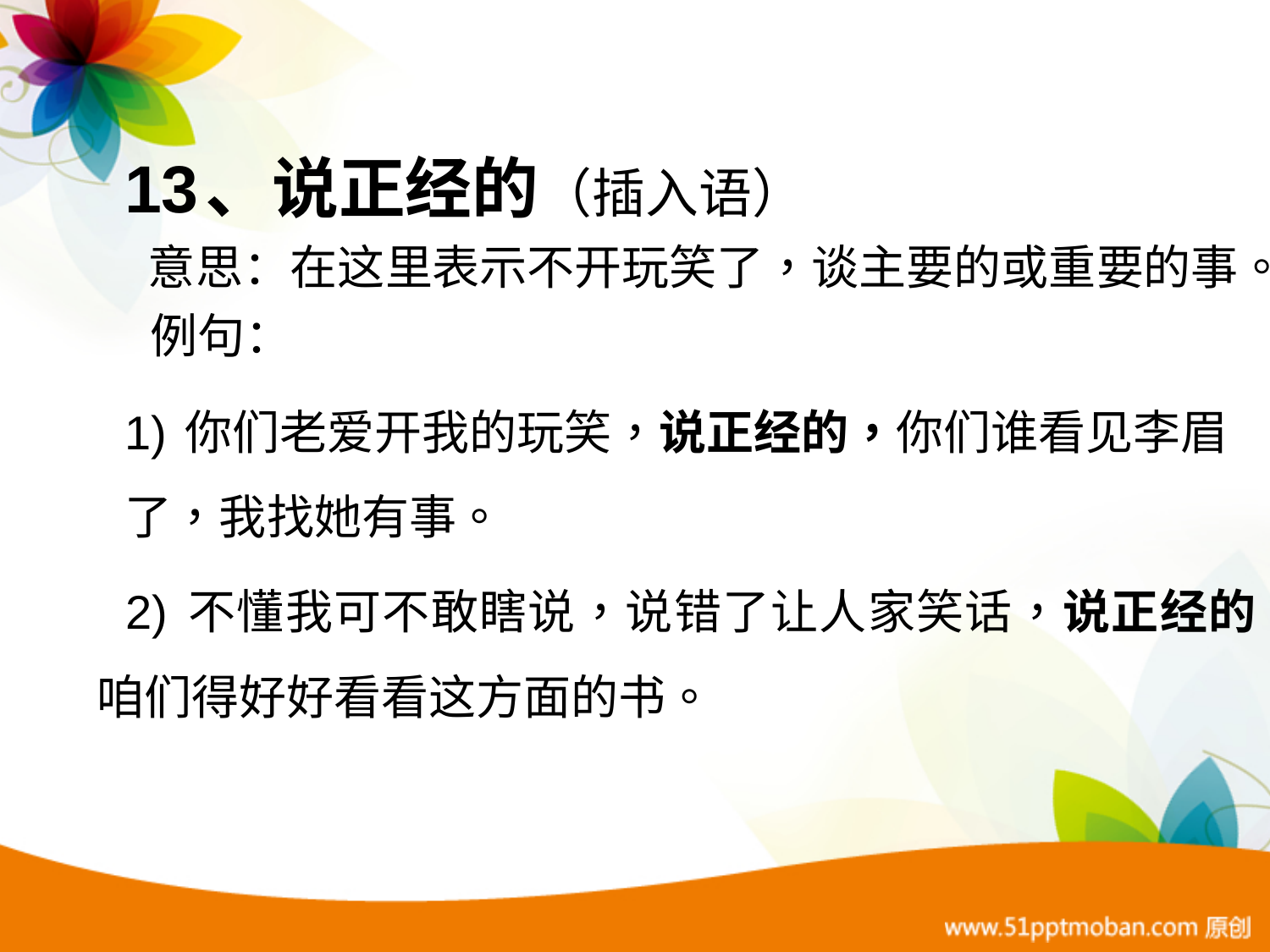

13、说正经的（插入语）
    意思：在这里表示不开玩笑了，谈主要的或重要的事。
  例句：
1) 你们老爱开我的玩笑，说正经的，你们谁看见李眉了，我找她有事。
  2) 不懂我可不敢瞎说，说错了让人家笑话，说正经的，咱们得好好看看这方面的书。